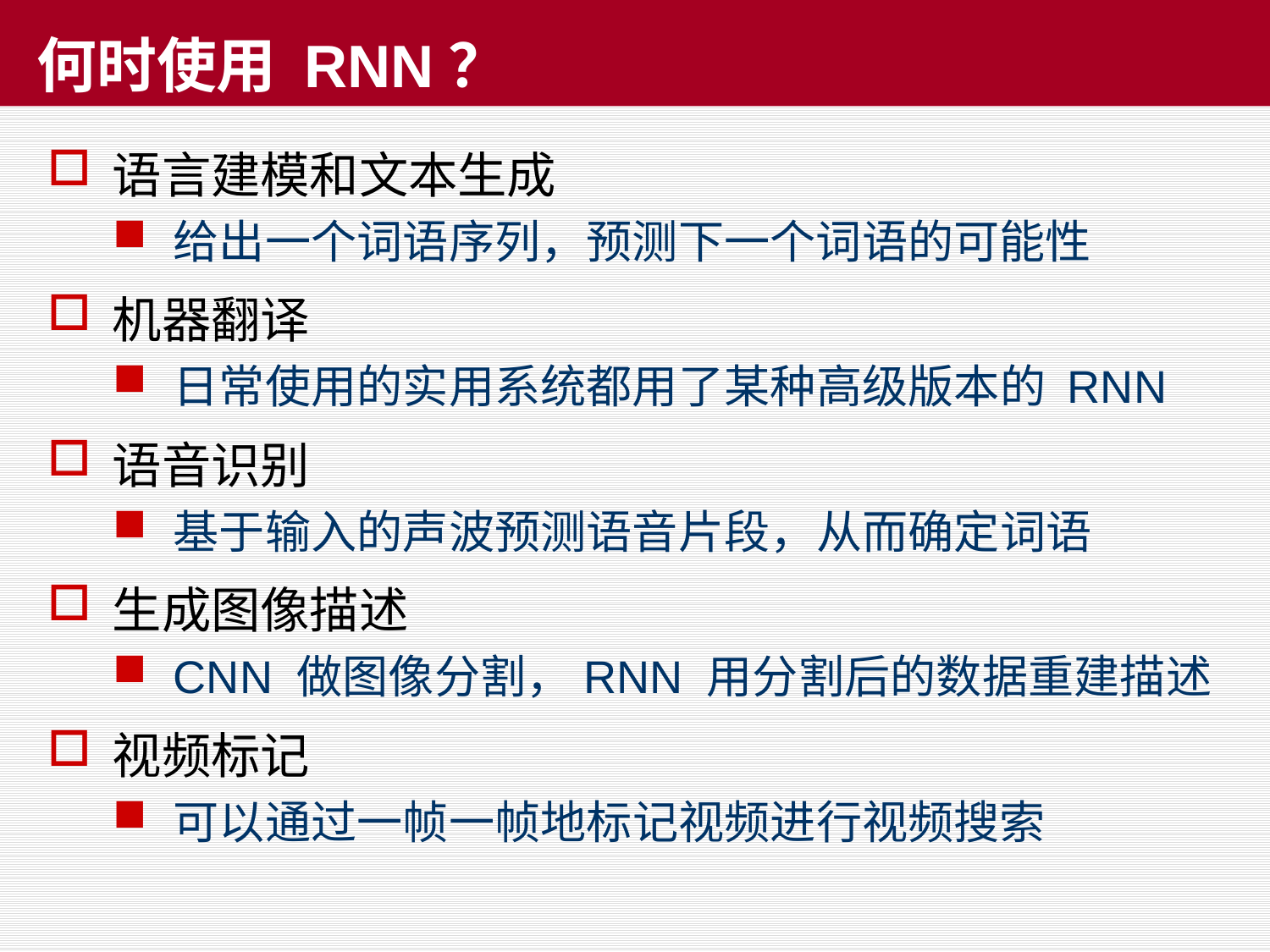

# 何时使用 RNN？
语言建模和文本生成
给出一个词语序列，预测下一个词语的可能性
机器翻译
日常使用的实用系统都用了某种高级版本的 RNN
语音识别
基于输入的声波预测语音片段，从而确定词语
生成图像描述
CNN 做图像分割，RNN 用分割后的数据重建描述
视频标记
可以通过一帧一帧地标记视频进行视频搜索